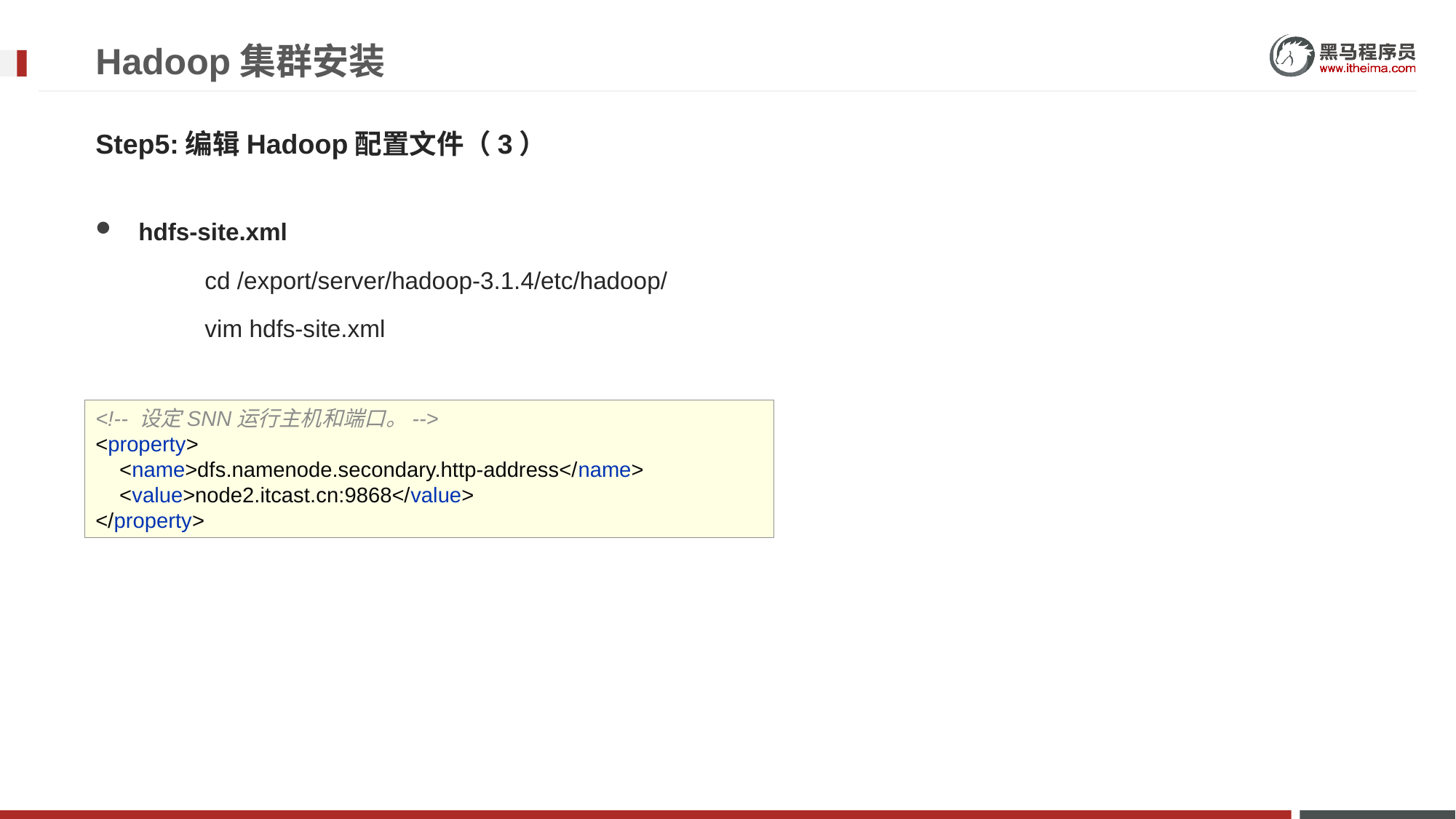

# Hadoop集群安装
Step5:编辑Hadoop配置文件（3）
hdfs-site.xml
	cd /export/server/hadoop-3.1.4/etc/hadoop/
	vim hdfs-site.xml
<!-- 设定SNN运行主机和端口。-->
<property>
    <name>dfs.namenode.secondary.http-address</name>
    <value>node2.itcast.cn:9868</value>
</property>